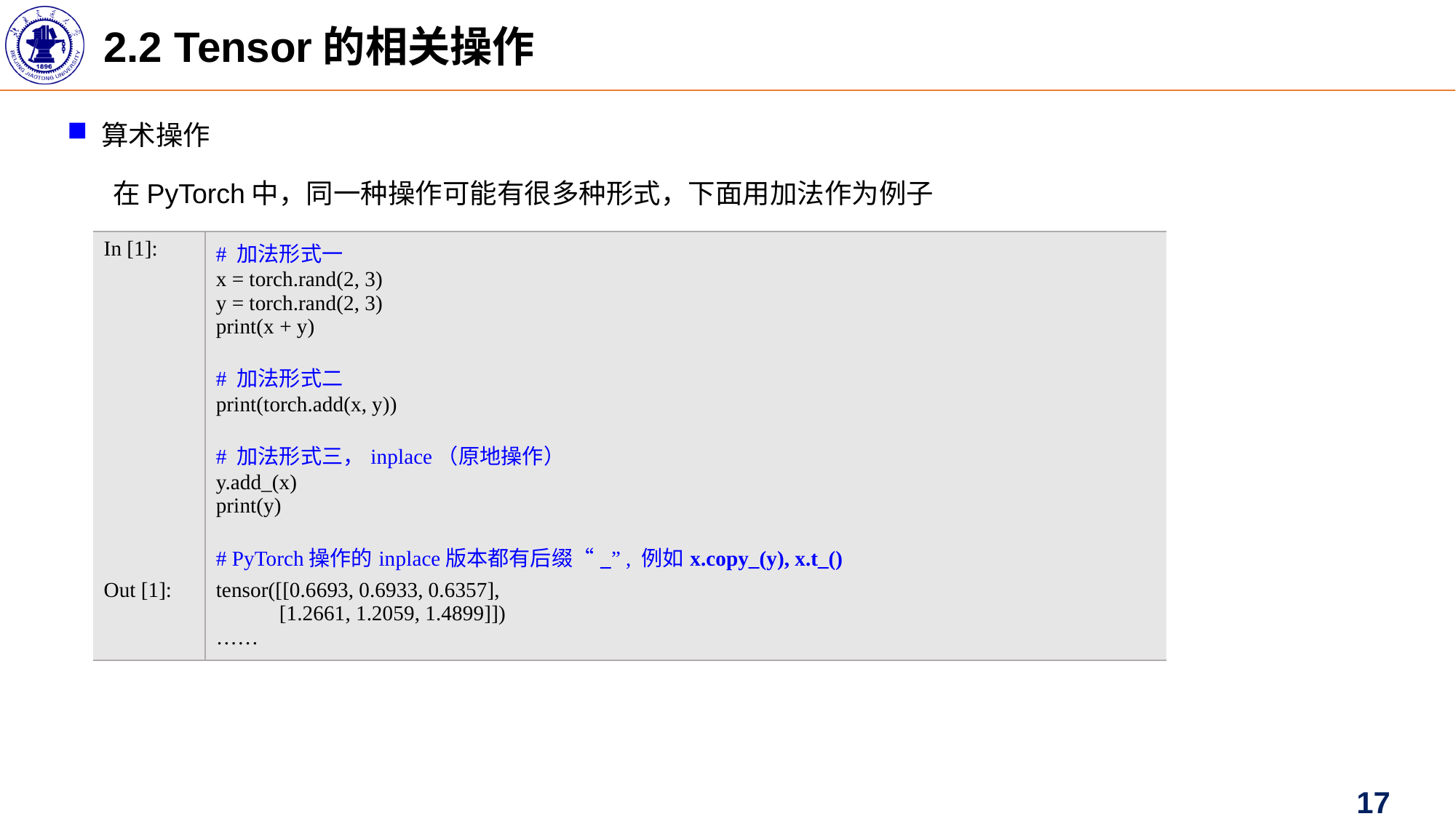

2.2 Tensor的相关操作
算术操作
在PyTorch中，同一种操作可能有很多种形式，下面用加法作为例子
| In [1]: | # 加法形式一 x = torch.rand(2, 3) y = torch.rand(2, 3) print(x + y) # 加法形式二 print(torch.add(x, y)) # 加法形式三，inplace（原地操作） y.add\_(x) print(y) # PyTorch操作的inplace版本都有后缀“\_” , 例如x.copy\_(y), x.t\_() |
| --- | --- |
| Out [1]: | tensor([[0.6693, 0.6933, 0.6357], [1.2661, 1.2059, 1.4899]]) …… |